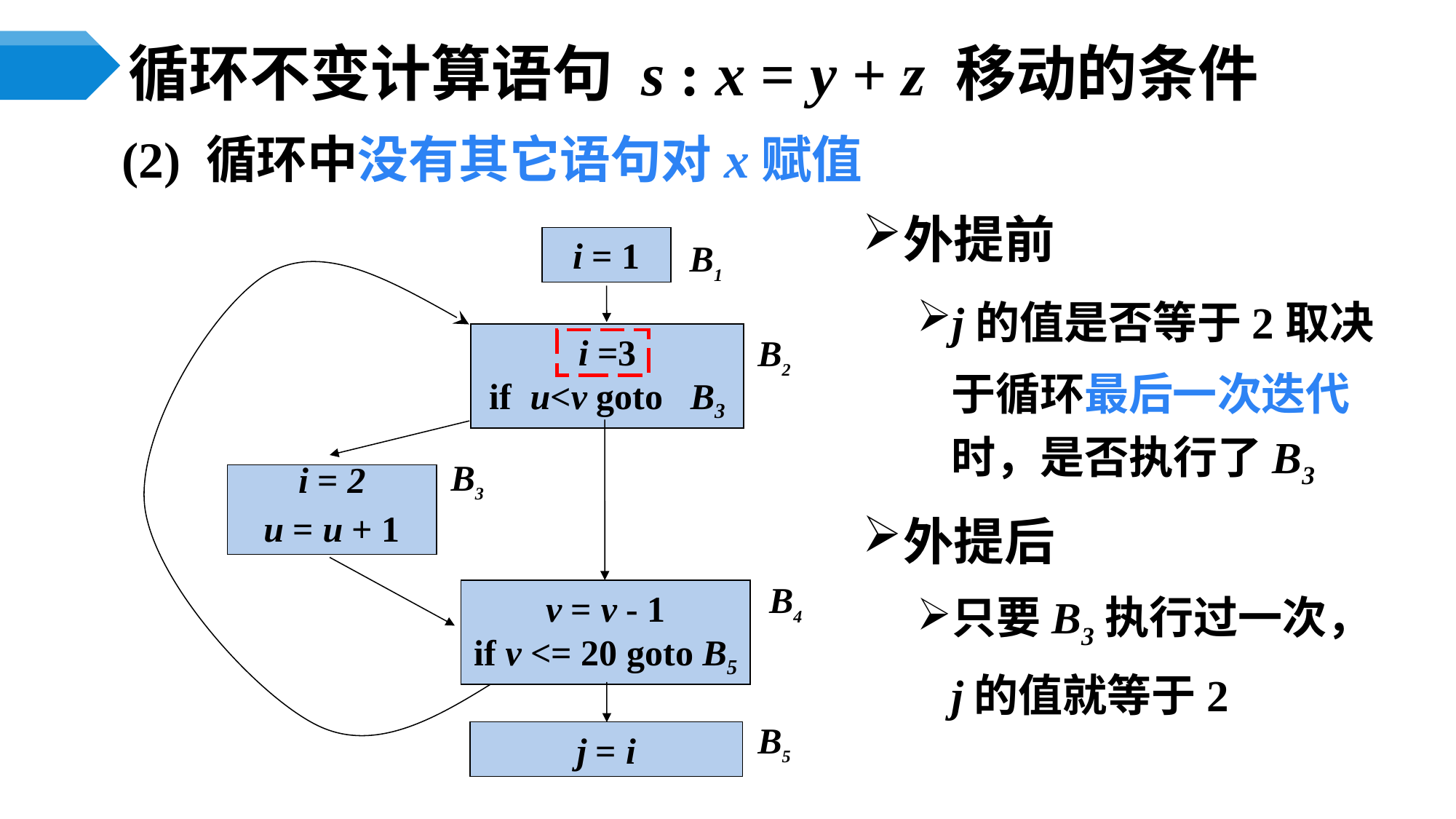

# 循环不变计算语句 s : x = y + z 移动的条件
(2) 循环中没有其它语句对x赋值
外提前
j的值是否等于2取决于循环最后一次迭代时，是否执行了B3
外提后
只要B3执行过一次，j的值就等于2
i = 1
B1

i =3
if  u<v goto   B3
B2

B3
i = 2
u = u + 1

v = v - 1
if v <= 20 goto B5
B4

B5
j = i